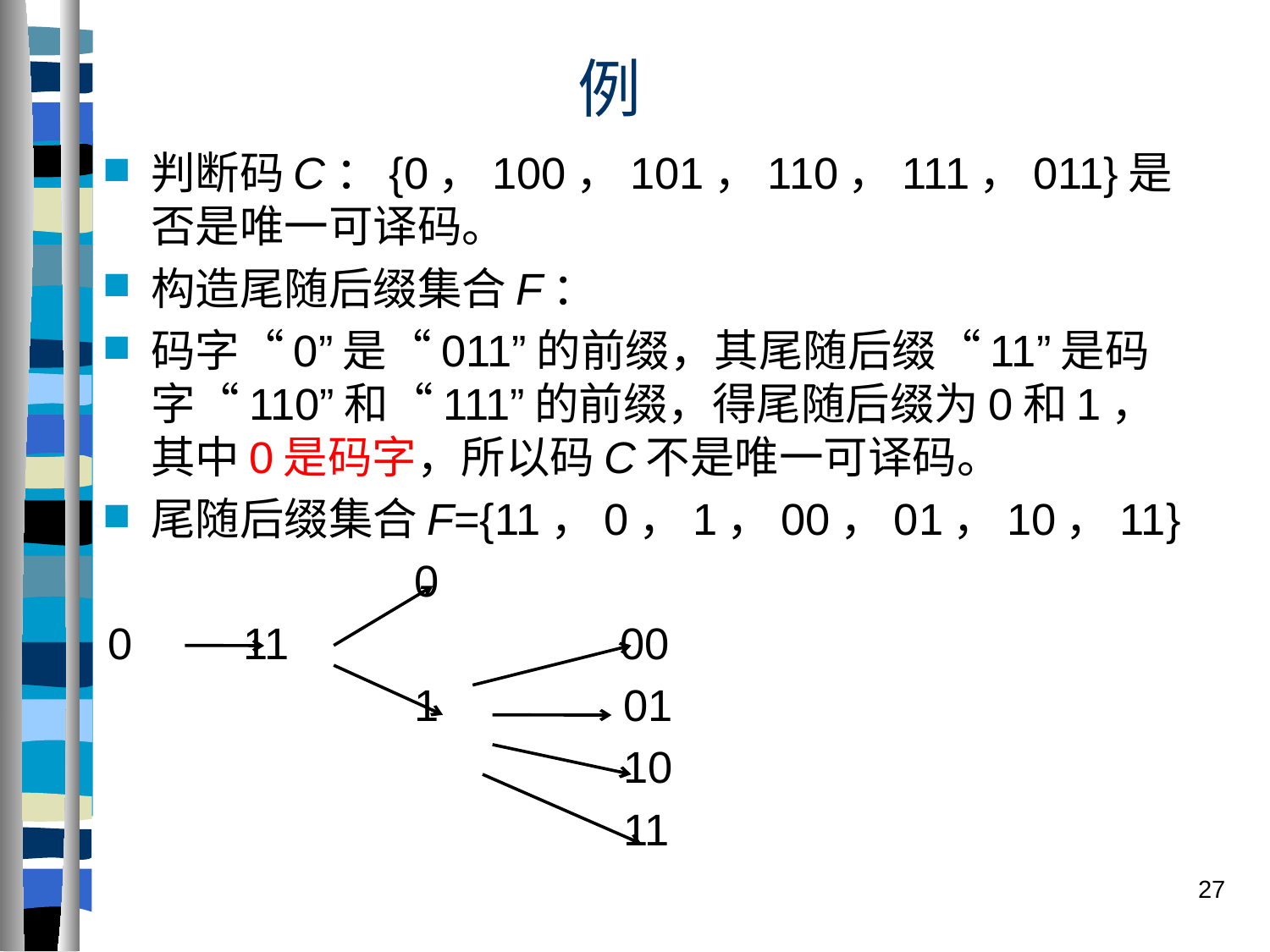

# 例
判断码C：{0，100，101，110，111，011}是否是唯一可译码。
构造尾随后缀集合F：
码字“0”是“011”的前缀，其尾随后缀“11”是码字“110”和“111”的前缀，得尾随后缀为0和1，其中0是码字，所以码C不是唯一可译码。
尾随后缀集合F={11，0，1，00，01，10，11}
                         0
0         11                           00
                         1               01
                                          10
                                          11
27